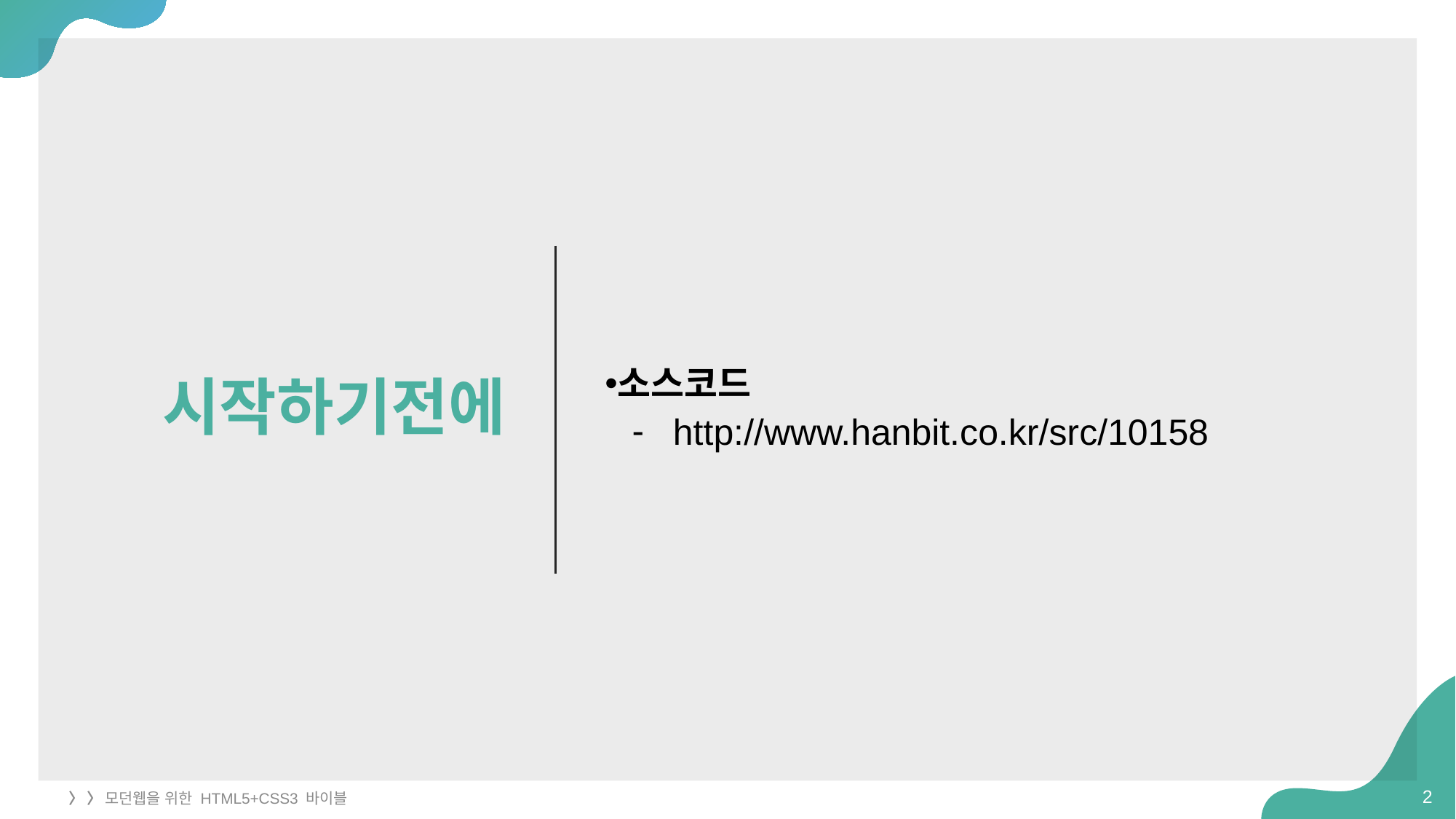

시작하기전에
소스코드
http://www.hanbit.co.kr/src/10158
2
〉 〉 모던웹을 위한 HTML5+CSS3 바이블